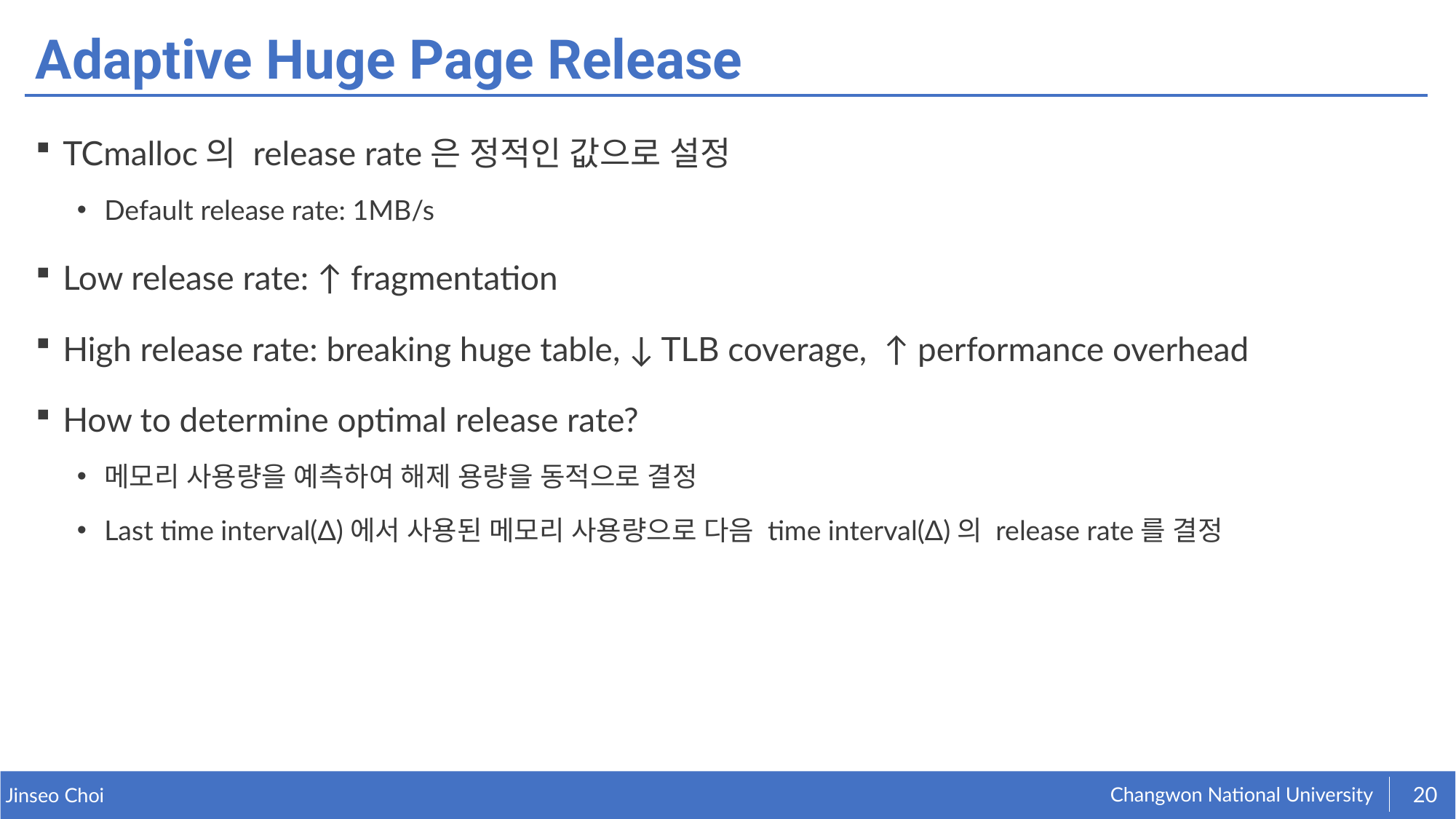

# Adaptive Huge Page Release
TCmalloc의 release rate은 정적인 값으로 설정
Default release rate: 1MB/s
Low release rate: ↑ fragmentation
High release rate: breaking huge table, ↓ TLB coverage,  ↑ performance overhead
How to determine optimal release rate?
메모리 사용량을 예측하여 해제 용량을 동적으로 결정
Last time interval(Δ)에서 사용된 메모리 사용량으로 다음 time interval(Δ)의 release rate를 결정

20